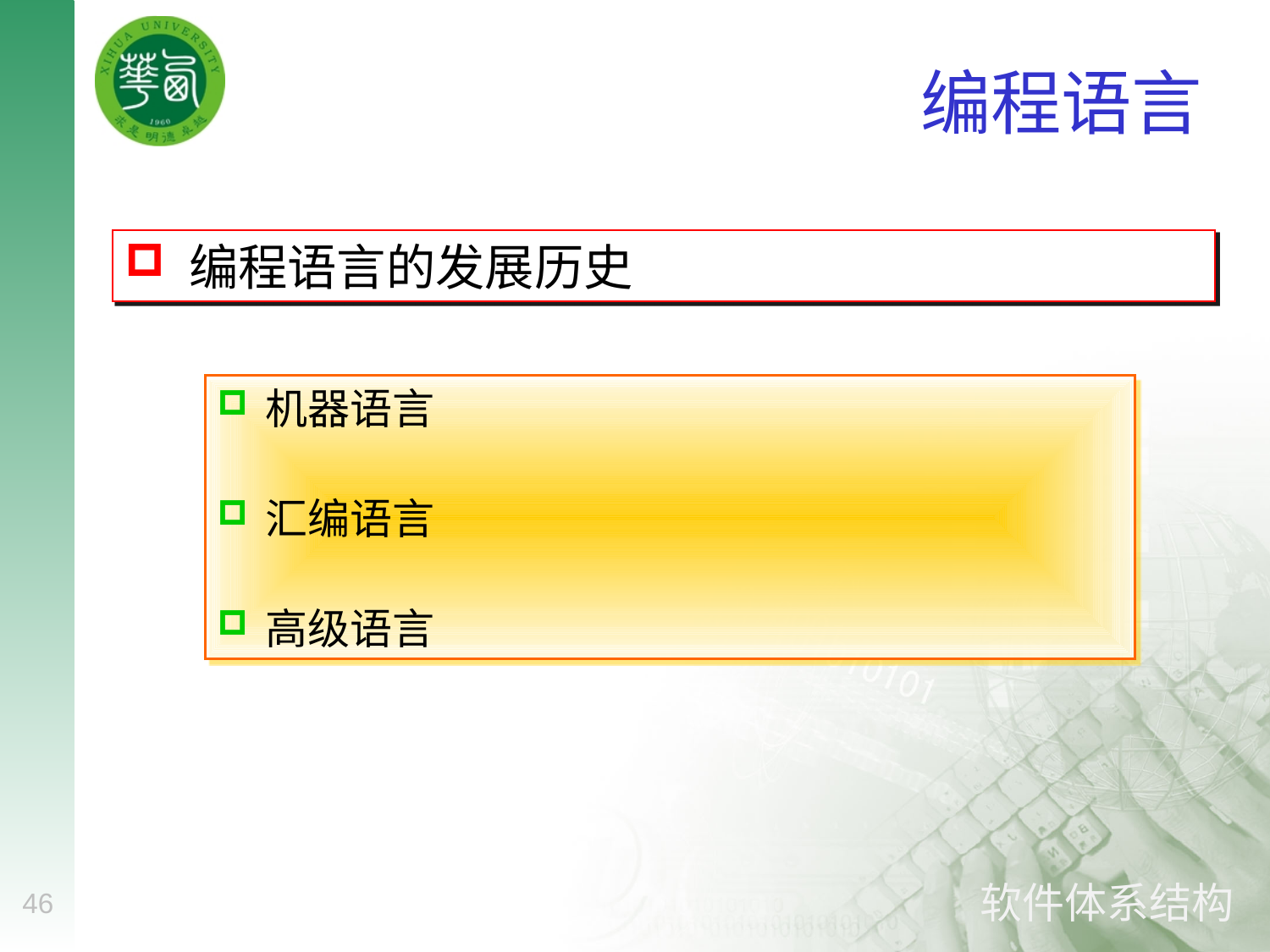

# 编程语言
 编程语言的发展历史
机器语言

汇编语言

高级语言

46